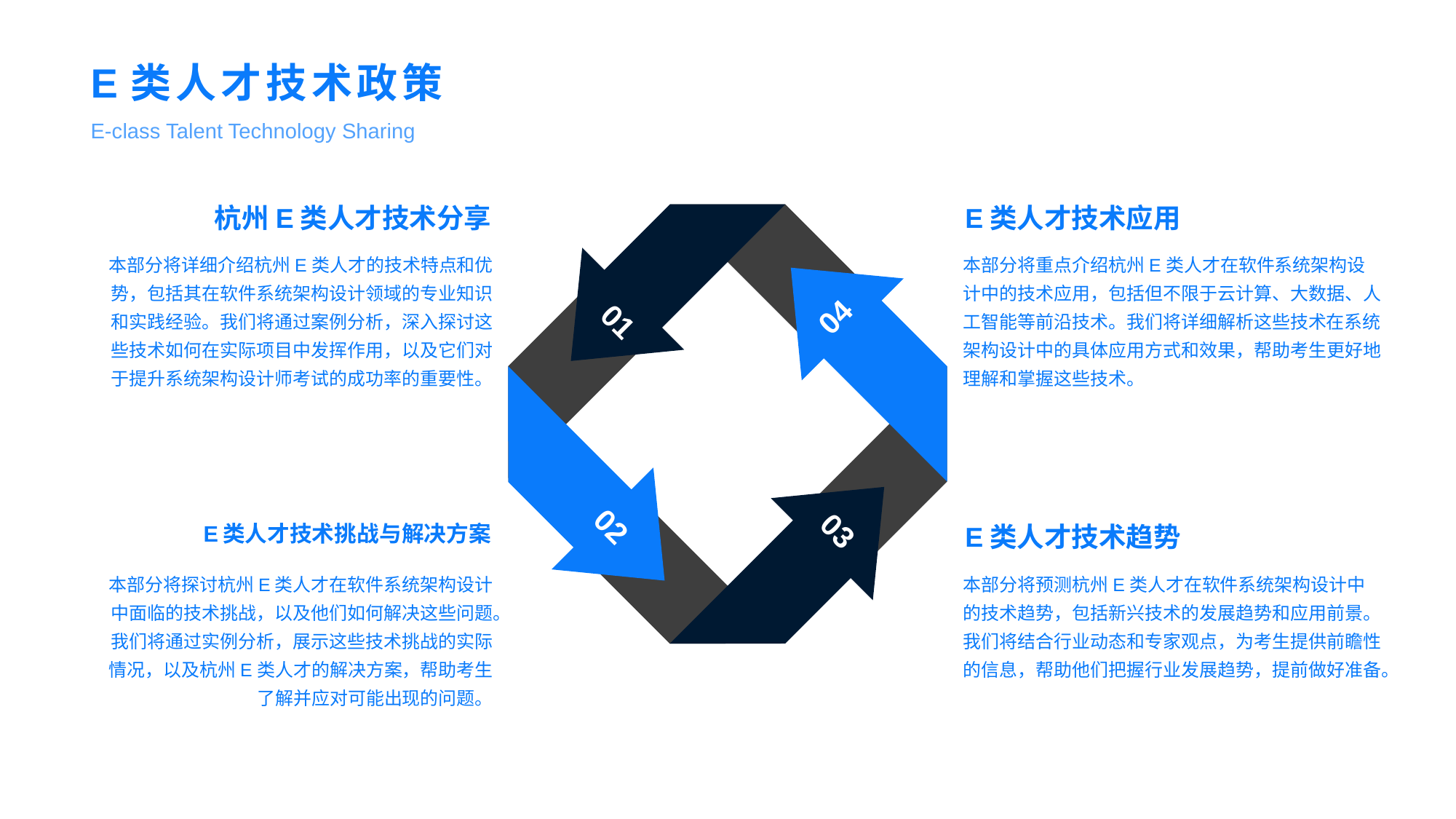

E类人才技术政策
E-class Talent Technology Sharing

杭州E类人才技术分享
E类人才技术应用

本部分将详细介绍杭州E类人才的技术特点和优势，包括其在软件系统架构设计领域的专业知识和实践经验。我们将通过案例分析，深入探讨这些技术如何在实际项目中发挥作用，以及它们对于提升系统架构设计师考试的成功率的重要性。
本部分将重点介绍杭州E类人才在软件系统架构设计中的技术应用，包括但不限于云计算、大数据、人工智能等前沿技术。我们将详细解析这些技术在系统架构设计中的具体应用方式和效果，帮助考生更好地理解和掌握这些技术。

04
01

02
03
E类人才技术挑战与解决方案
E类人才技术趋势

本部分将探讨杭州E类人才在软件系统架构设计中面临的技术挑战，以及他们如何解决这些问题。我们将通过实例分析，展示这些技术挑战的实际情况，以及杭州E类人才的解决方案，帮助考生了解并应对可能出现的问题。
本部分将预测杭州E类人才在软件系统架构设计中的技术趋势，包括新兴技术的发展趋势和应用前景。我们将结合行业动态和专家观点，为考生提供前瞻性的信息，帮助他们把握行业发展趋势，提前做好准备。